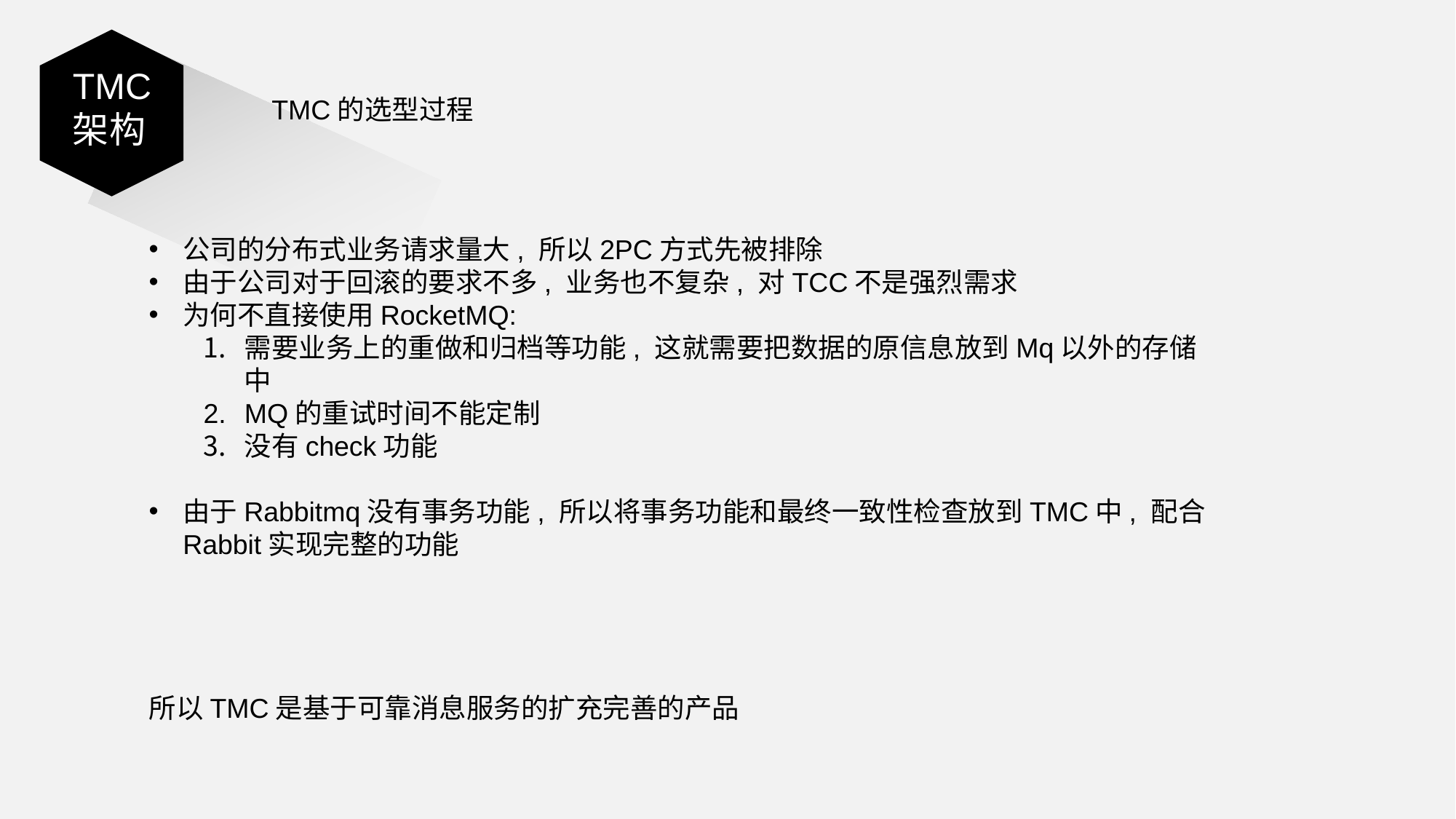

TMC架构
TMC架构
TMC的选型过程
公司的分布式业务请求量大, 所以2PC方式先被排除
由于公司对于回滚的要求不多, 业务也不复杂, 对TCC不是强烈需求
为何不直接使用RocketMQ:
需要业务上的重做和归档等功能, 这就需要把数据的原信息放到Mq以外的存储中
MQ的重试时间不能定制
没有check功能

由于Rabbitmq没有事务功能, 所以将事务功能和最终一致性检查放到TMC中, 配合Rabbit实现完整的功能

所以TMC是基于可靠消息服务的扩充完善的产品